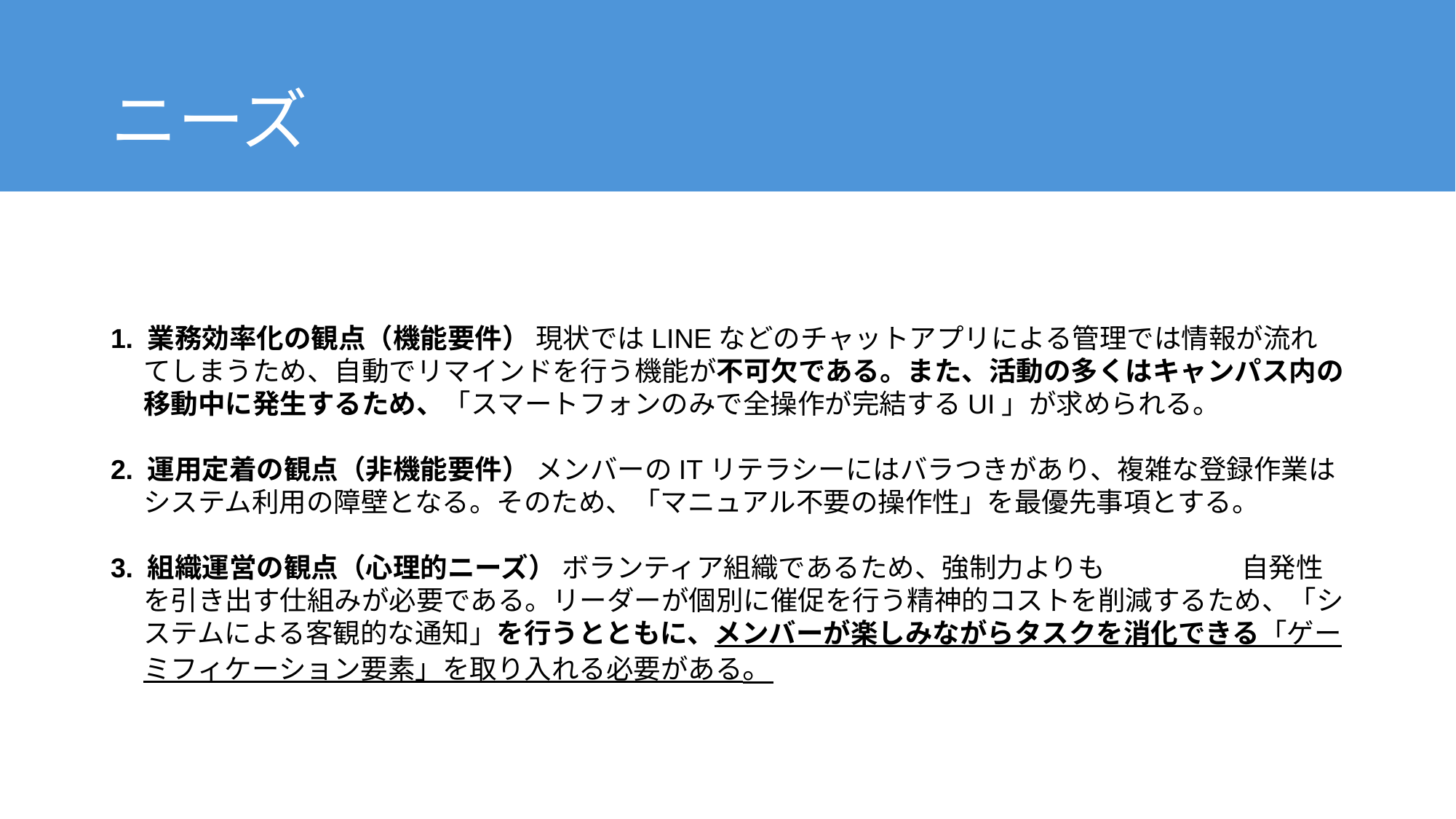

# ニーズ
1. 業務効率化の観点（機能要件） 現状ではLINEなどのチャットアプリによる管理では情報が流れてしまうため、自動でリマインドを行う機能が不可欠である。また、活動の多くはキャンパス内の移動中に発生するため、「スマートフォンのみで全操作が完結するUI」が求められる。
2. 運用定着の観点（非機能要件） メンバーのITリテラシーにはバラつきがあり、複雑な登録作業はシステム利用の障壁となる。そのため、「マニュアル不要の操作性」を最優先事項とする。
3. 組織運営の観点（心理的ニーズ） ボランティア組織であるため、強制力よりも　　　　　自発性を引き出す仕組みが必要である。リーダーが個別に催促を行う精神的コストを削減するため、「システムによる客観的な通知」を行うとともに、メンバーが楽しみながらタスクを消化できる「ゲーミフィケーション要素」を取り入れる必要がある。